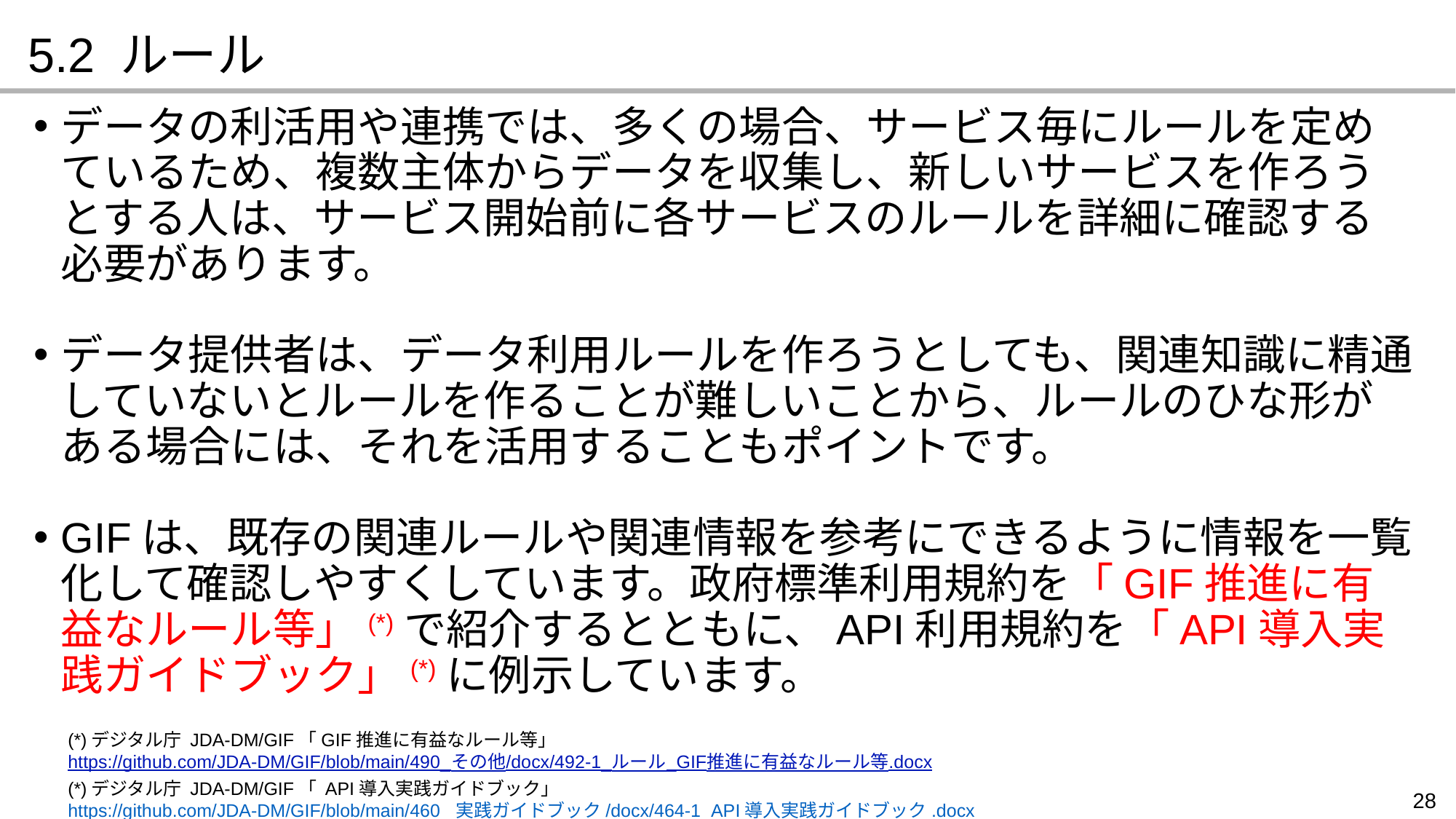

5.2 ルール
データの利活用や連携では、多くの場合、サービス毎にルールを定めているため、複数主体からデータを収集し、新しいサービスを作ろうとする人は、サービス開始前に各サービスのルールを詳細に確認する必要があります。

データ提供者は、データ利用ルールを作ろうとしても、関連知識に精通していないとルールを作ることが難しいことから、ルールのひな形がある場合には、それを活用することもポイントです。

GIFは、既存の関連ルールや関連情報を参考にできるように情報を一覧化して確認しやすくしています。政府標準利用規約を「GIF推進に有益なルール等」(*)で紹介するとともに、API利用規約を「API導入実践ガイドブック」(*)に例示しています。
(*)デジタル庁 JDA-DM/GIF「GIF推進に有益なルール等」
https://github.com/JDA-DM/GIF/blob/main/490_その他/docx/492-1_ルール_GIF推進に有益なルール等.docx
(*)デジタル庁 JDA-DM/GIF「 API導入実践ガイドブック」
https://github.com/JDA-DM/GIF/blob/main/460_実践ガイドブック/docx/464-1_API導入実践ガイドブック.docx
28